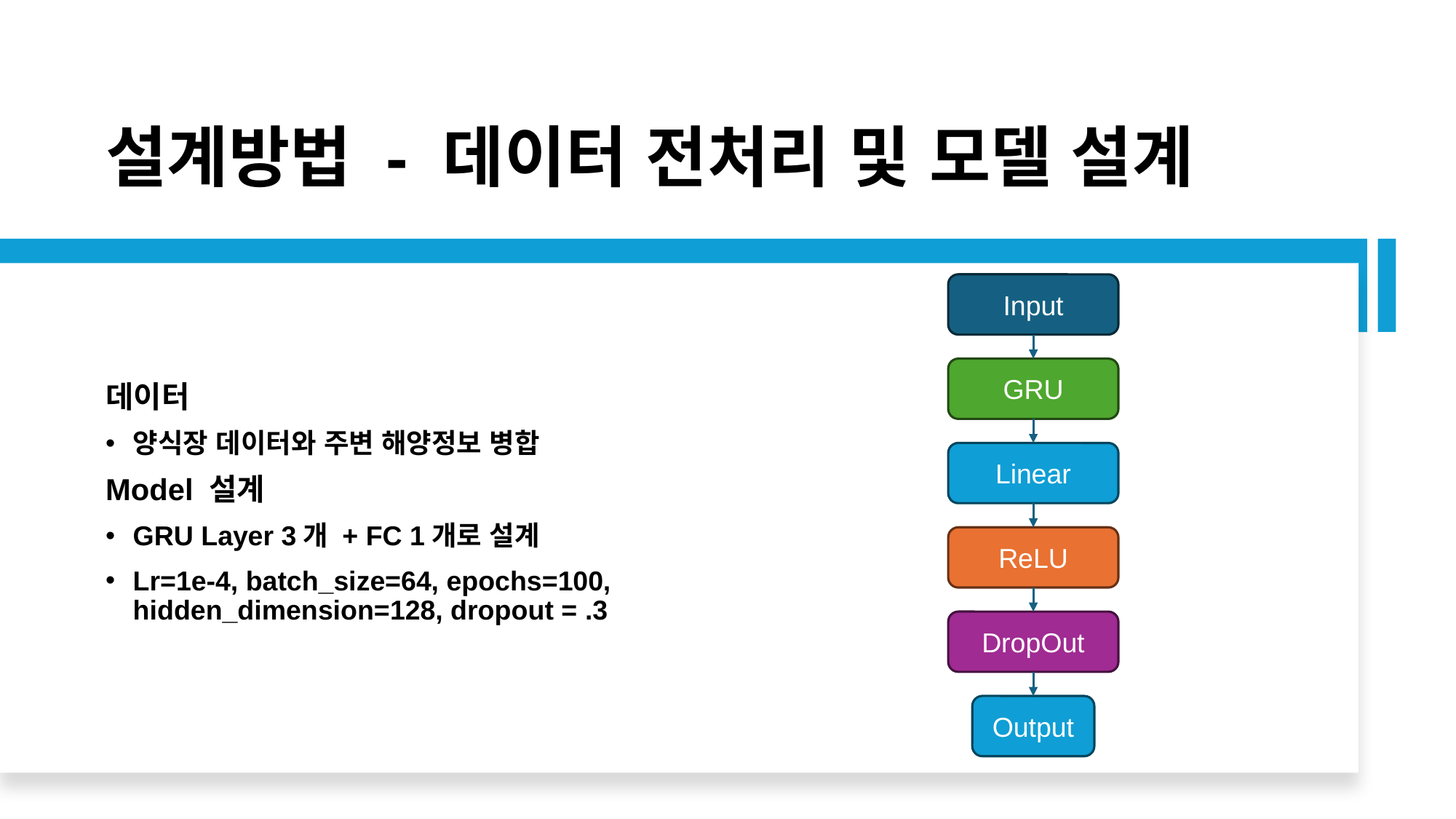

# 설계방법 - 데이터 전처리 및 모델 설계

Input

데이터
양식장 데이터와 주변 해양정보 병합
Model 설계
GRU Layer 3개 + FC 1개로 설계
Lr=1e-4, batch_size=64, epochs=100, hidden_dimension=128, dropout = .3

GRU
Linear
ReLU
DropOut
Output